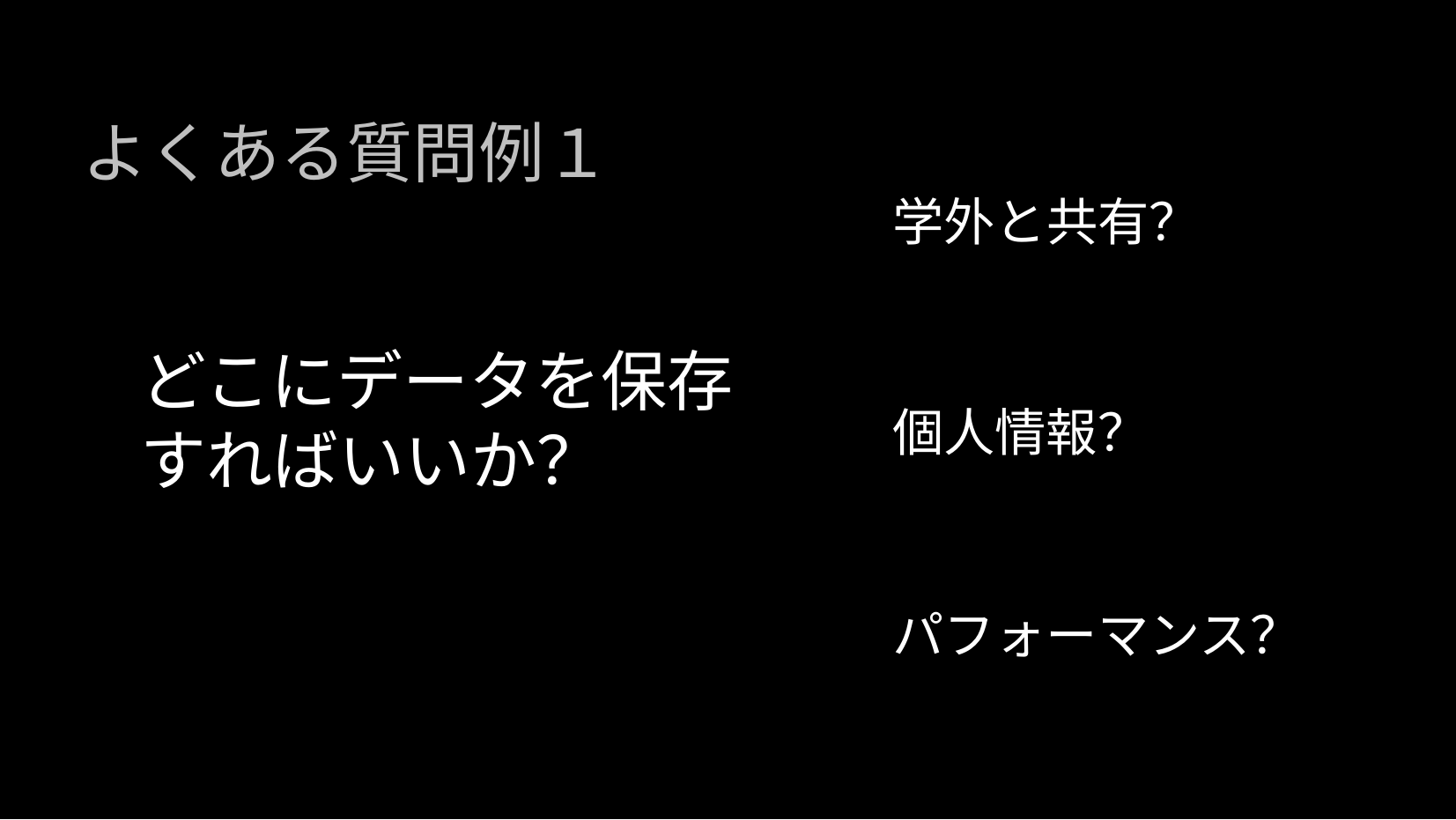

よくある質問例１
学外と共有？
どこにデータを保存すればいいか？
個人情報？
パフォーマンス？